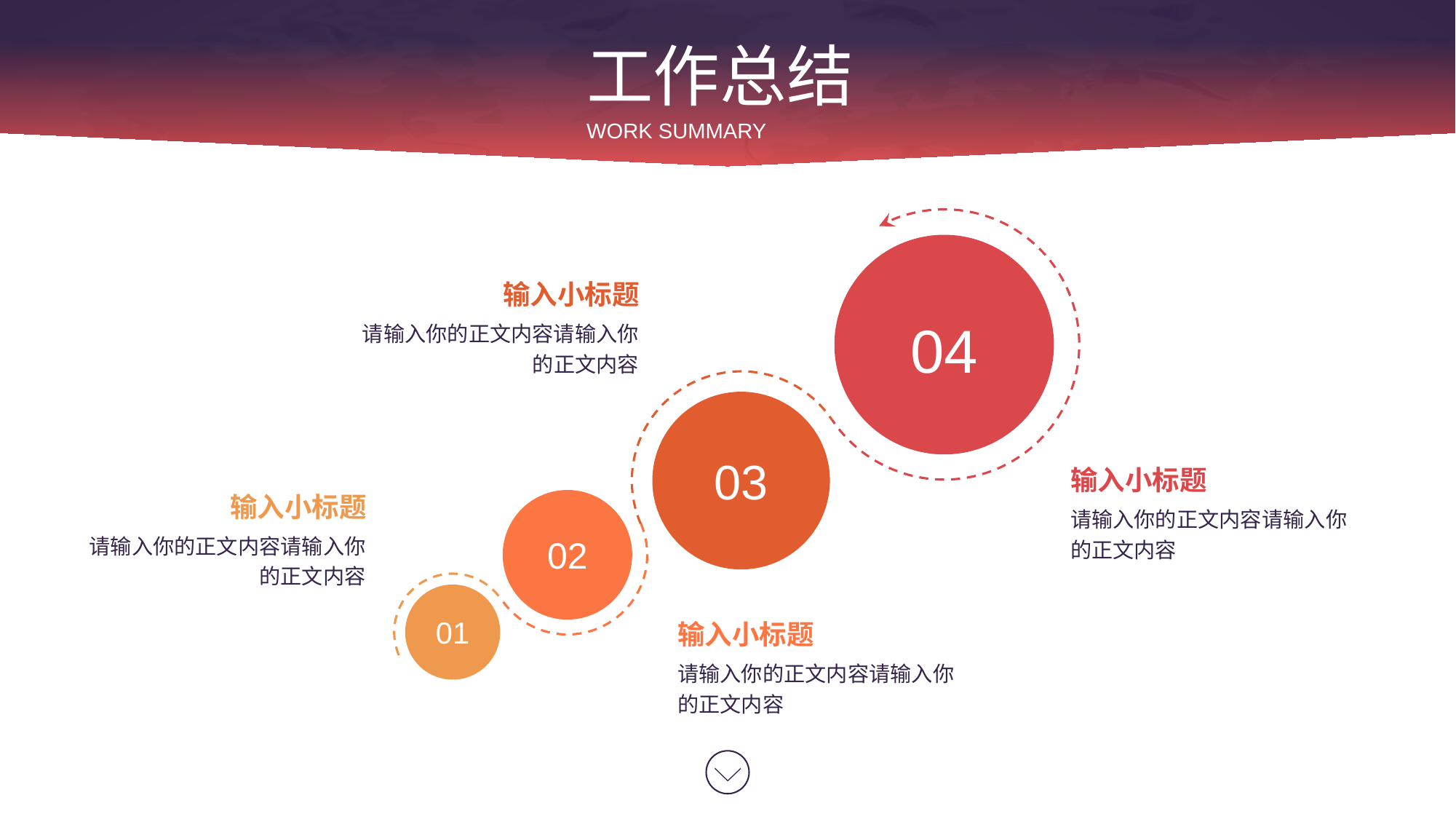

工作总结
WORK SUMMARY

输入小标题
请输入你的正文内容请输入你的正文内容
04

03
输入小标题
请输入你的正文内容请输入你的正文内容

输入小标题
请输入你的正文内容请输入你的正文内容
02

01
输入小标题
请输入你的正文内容请输入你的正文内容